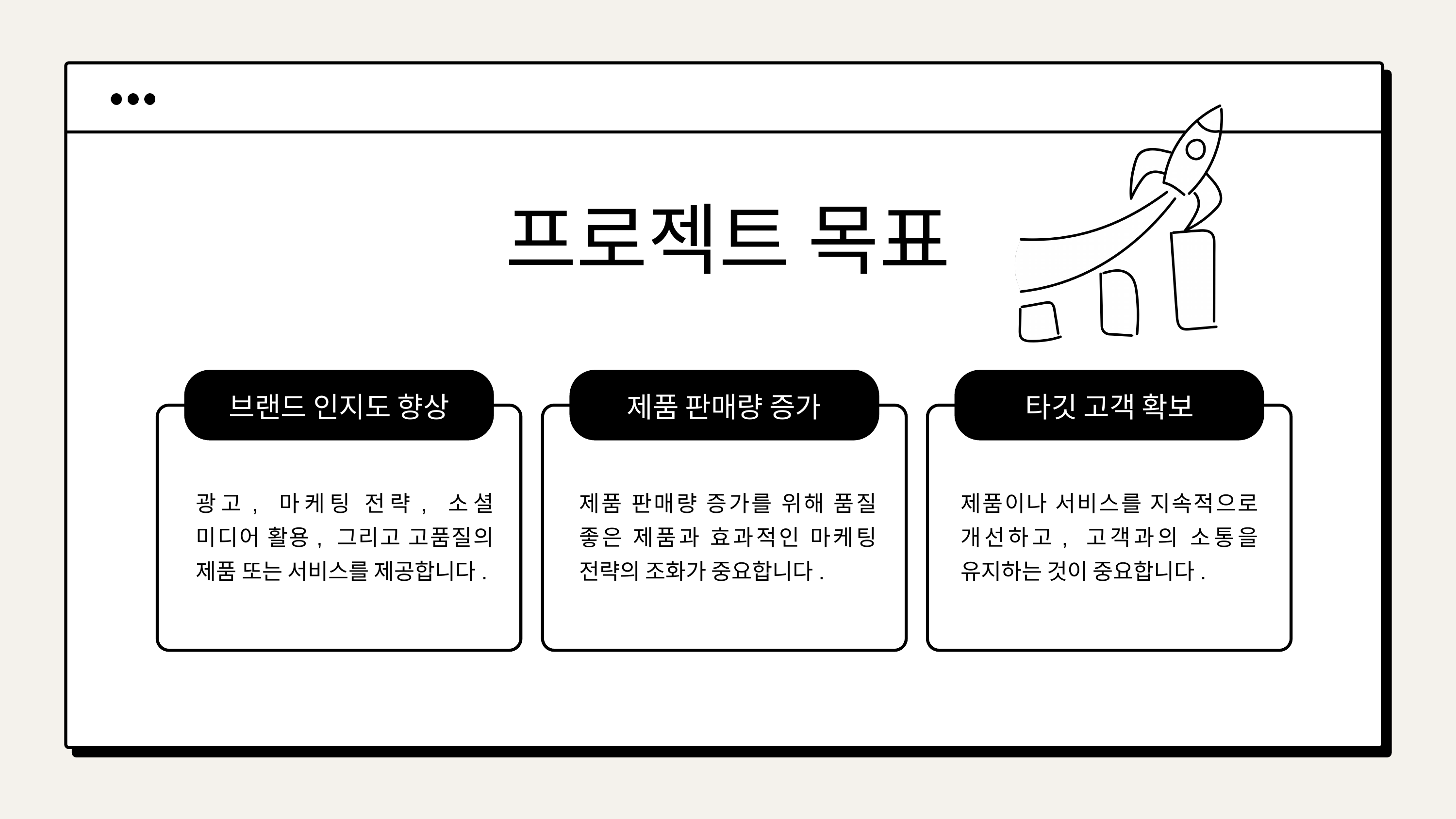

프로젝트 목표

브랜드 인지도 향상
제품 판매량 증가
타깃 고객 확보

광고, 마케팅 전략, 소셜 미디어 활용, 그리고 고품질의 제품 또는 서비스를 제공합니다.
제품 판매량 증가를 위해 품질 좋은 제품과 효과적인 마케팅 전략의 조화가 중요합니다.
제품이나 서비스를 지속적으로 개선하고, 고객과의 소통을 유지하는 것이 중요합니다.